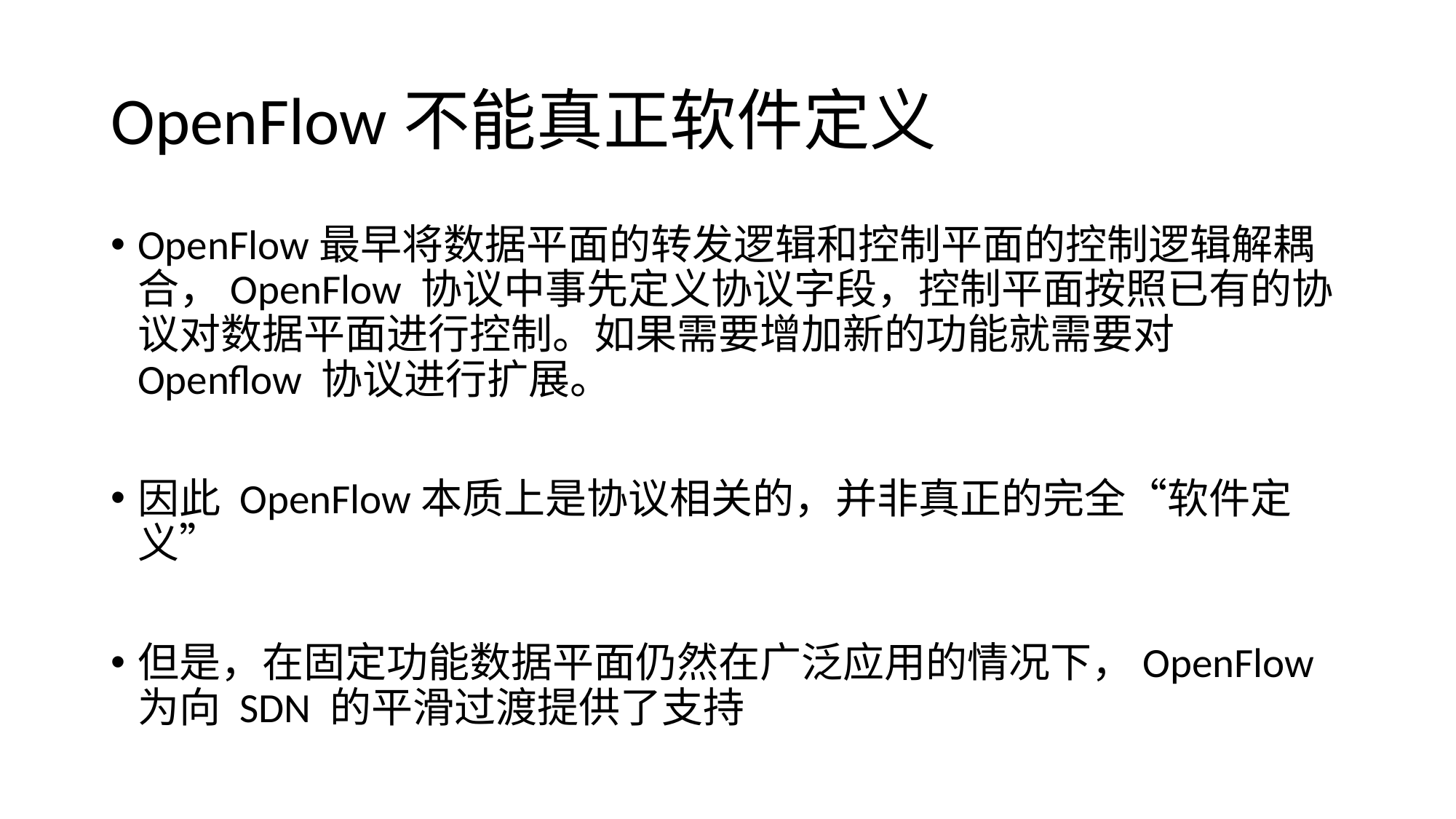

# OpenFlow不能真正软件定义
OpenFlow最早将数据平面的转发逻辑和控制平面的控制逻辑解耦 合，OpenFlow 协议中事先定义协议字段，控制平面按照已有的协议对数据平面进行控制。如果需要增加新的功能就需要对 Openflow 协议进行扩展。

因此 OpenFlow本质上是协议相关的，并非真正的完全“软件定义”

但是，在固定功能数据平面仍然在广泛应用的情况下，OpenFlow 为向 SDN 的平滑过渡提供了支持